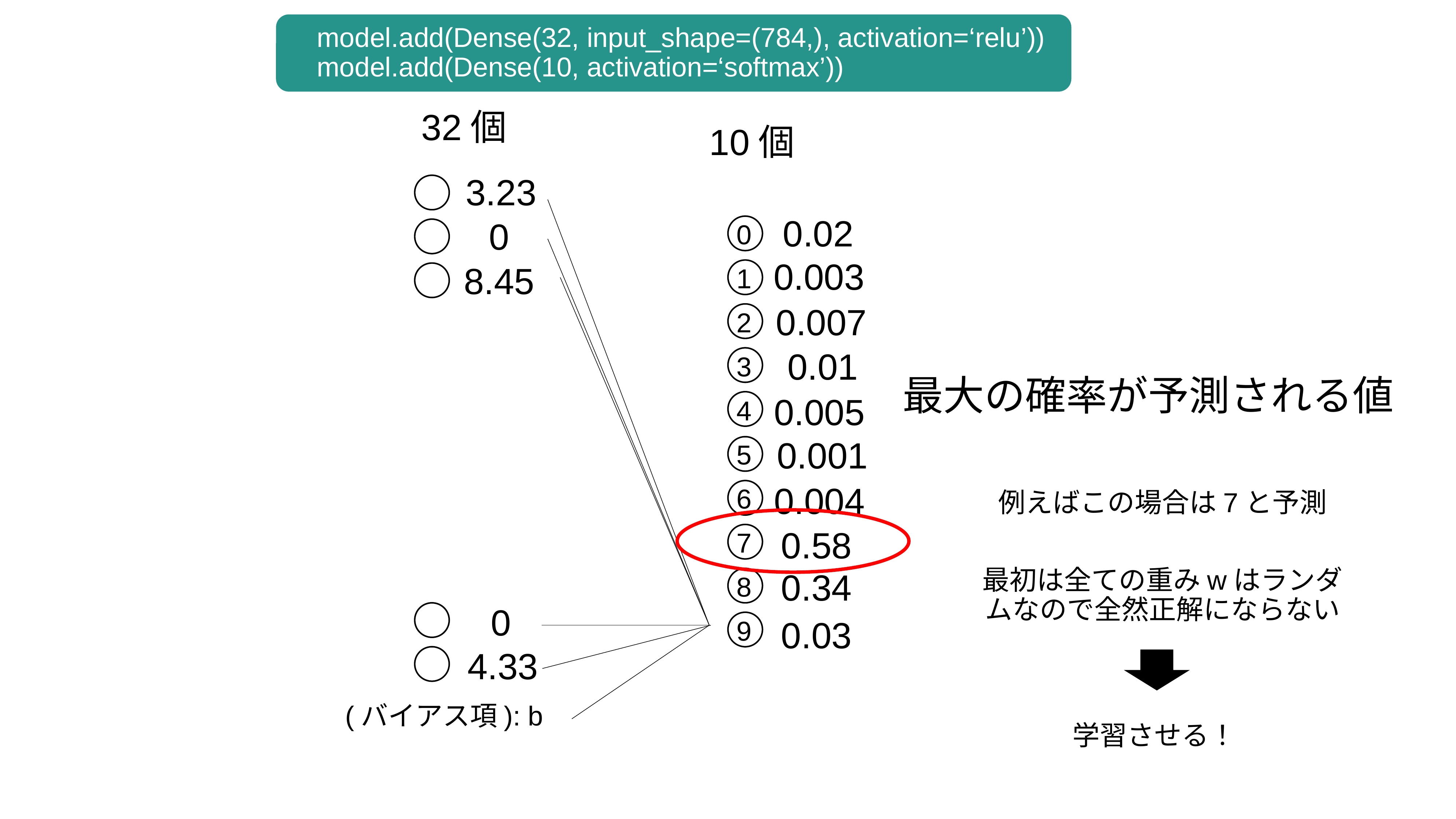

model.add(Dense(32, input_shape=(784,), activation=‘relu’))
model.add(Dense(10, activation=‘softmax’))
32個
10個
3.23

0.02
0

0

0.003

8.45
1

0.007

2
0.01

3
最大の確率が予測される値
0.005

4
0.001

5
0.004

6
例えばこの場合は7と予測

0.58

7
最初は全ての重みwはランダムなので全然正解にならない
0.34

8
0

0.03
9

4.33

(バイアス項): b
学習させる！